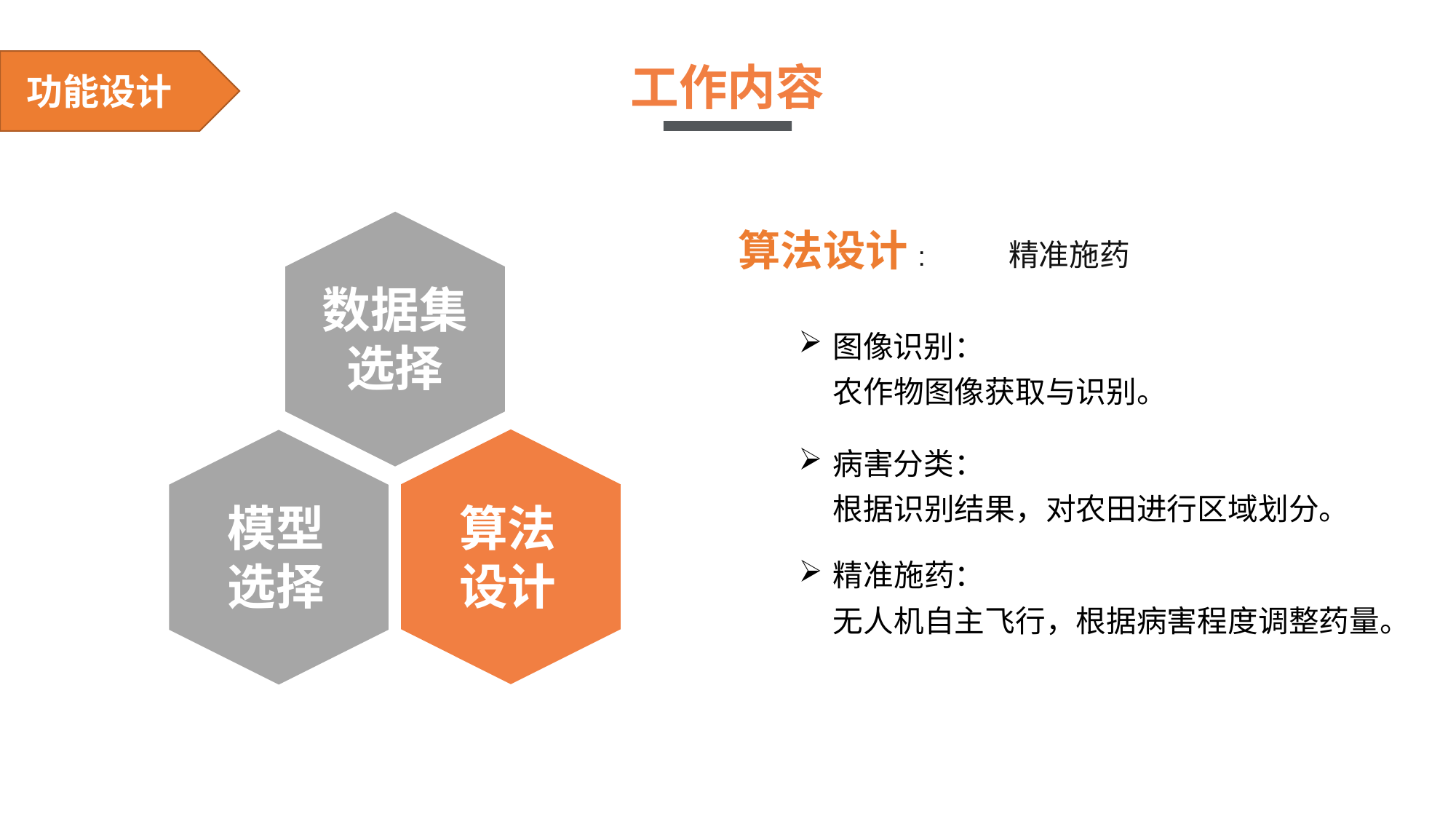

功能设计

工作内容
功能设计

算法设计:          精准施药

数据集选择
图像识别：
    农作物图像获取与识别。
病害分类：
    根据识别结果，对农田进行区域划分。

模型选择
算法设计
精准施药：
    无人机自主飞行，根据病害程度调整药量。